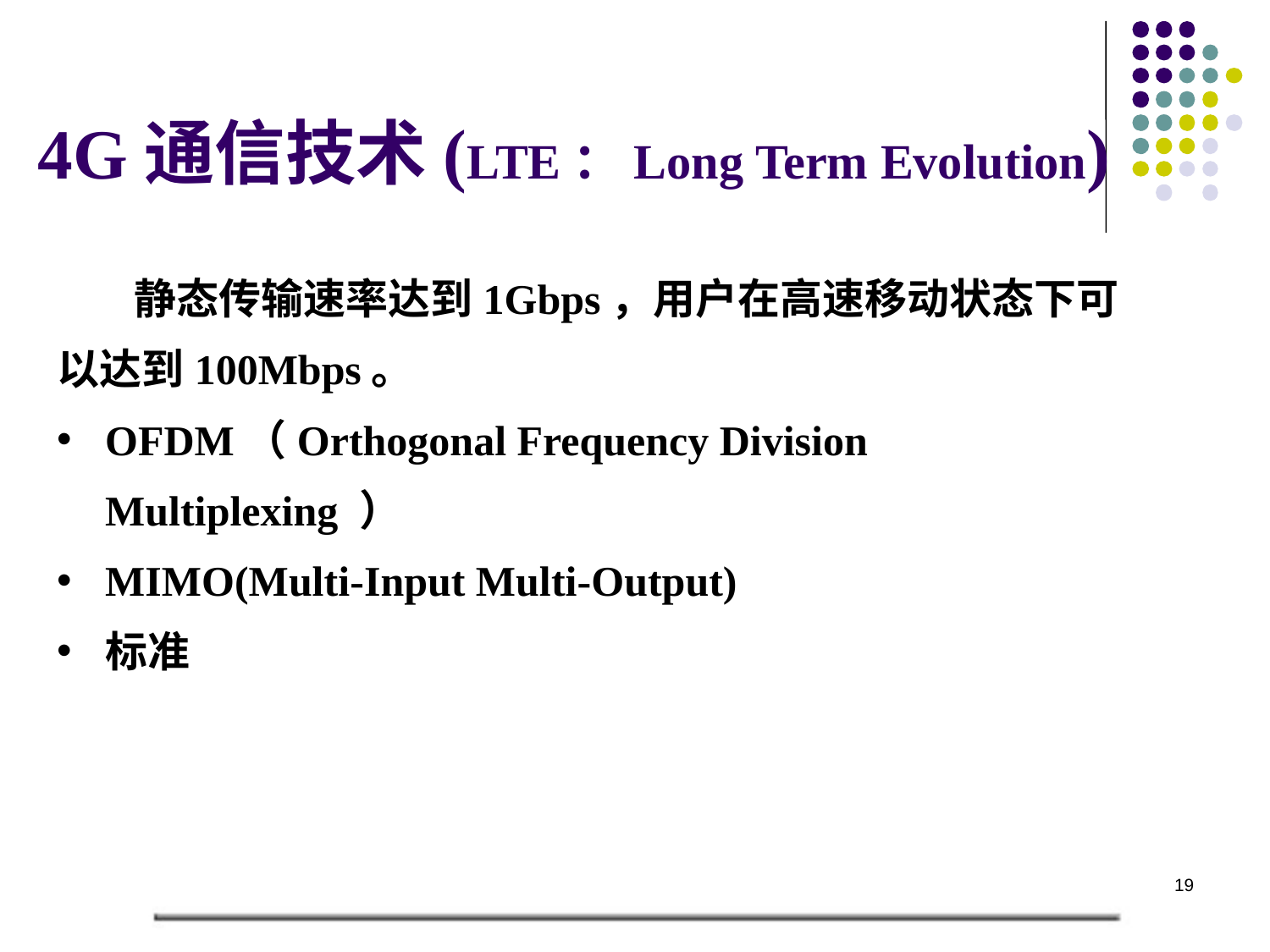

# 4G通信技术(LTE：Long Term Evolution)
       静态传输速率达到1Gbps，用户在高速移动状态下可以达到100Mbps。
OFDM（Orthogonal Frequency Division Multiplexing ）
MIMO(Multi-Input Multi-Output)
标准
LTE-Advanced
LTE-FDD
LTE-TDD
19